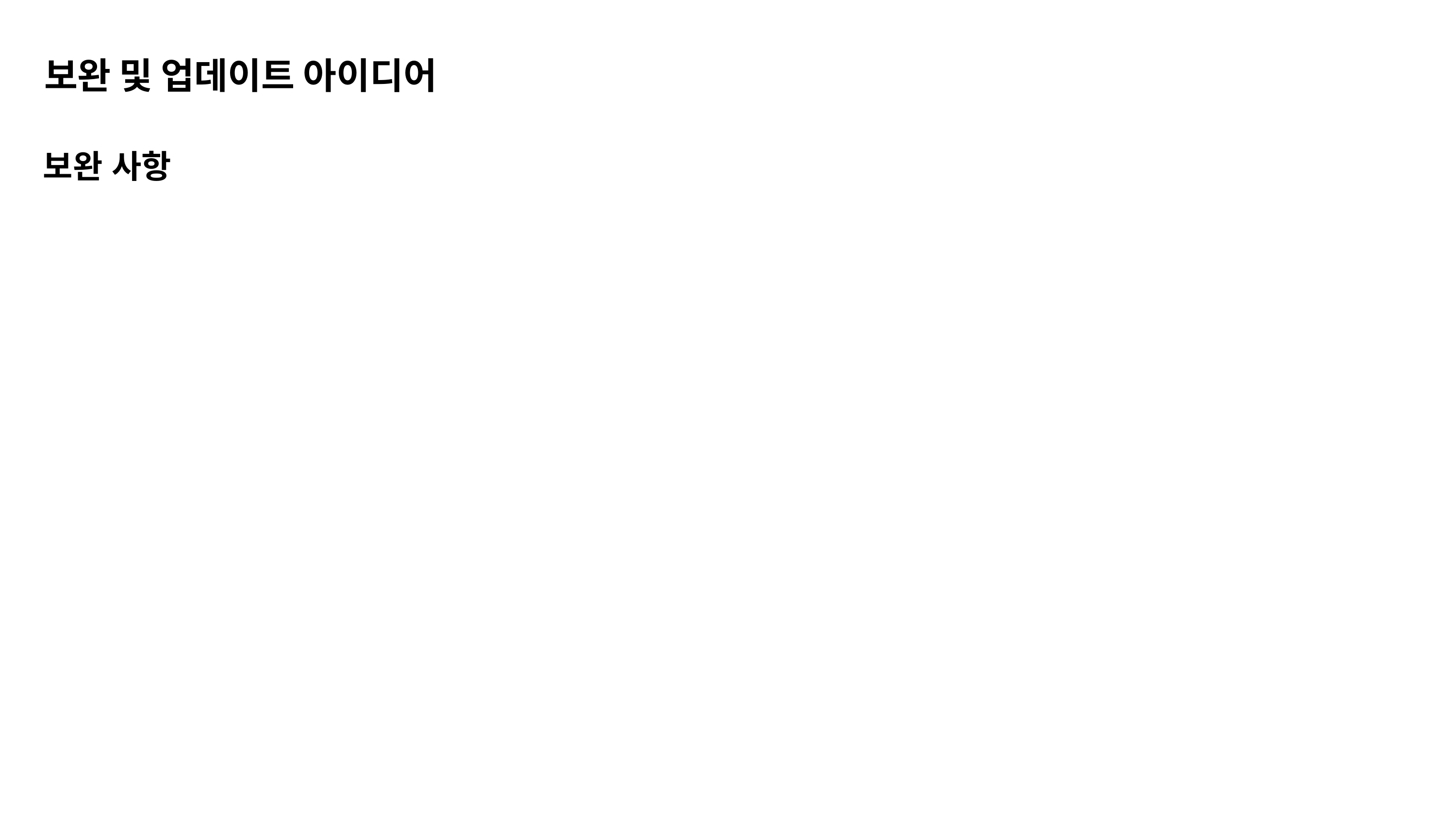

# 보완 및 업데이트 아이디어
보완 사항